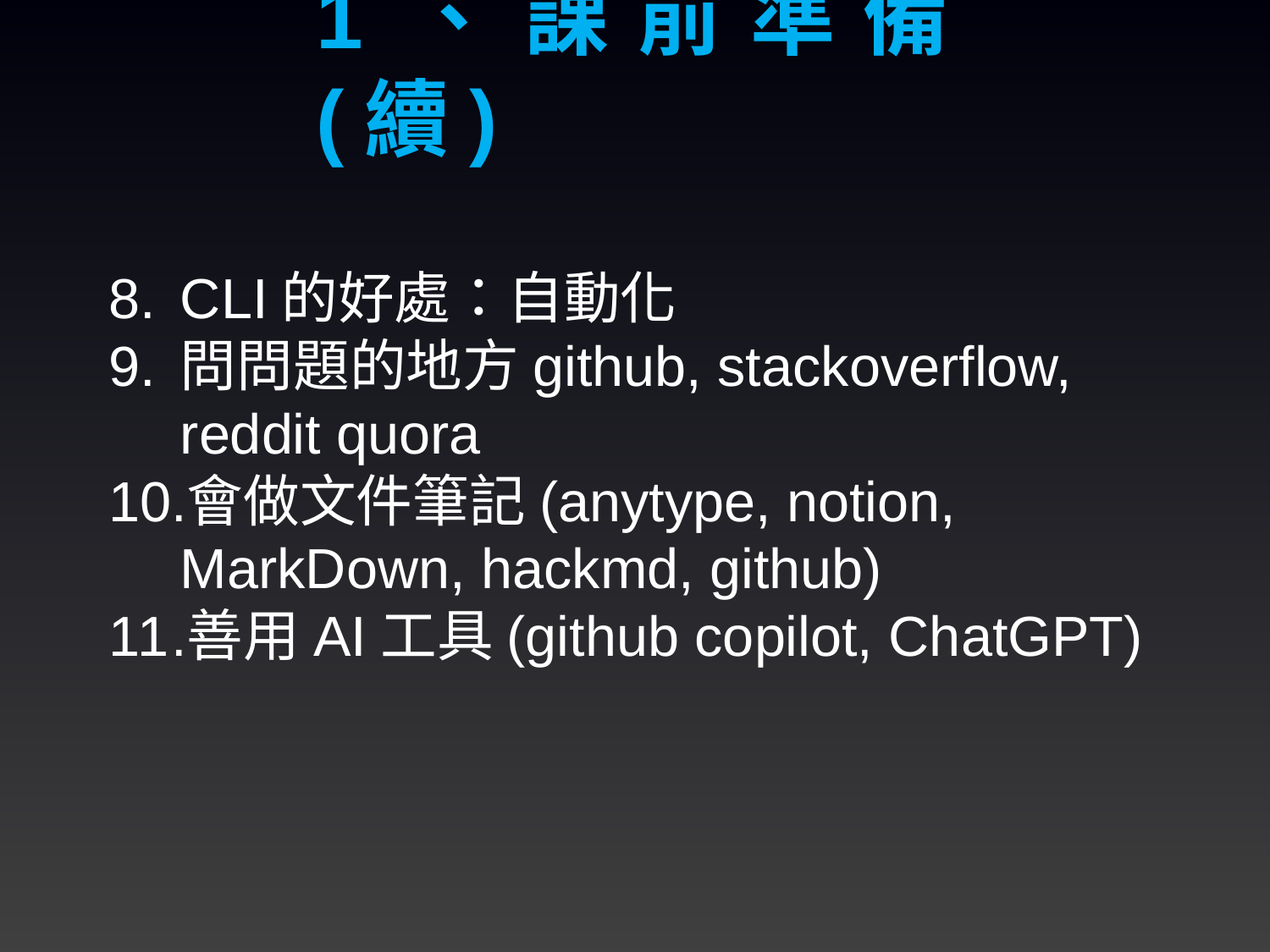

1、課前準備(續)
CLI的好處：自動化
問問題的地方github, stackoverflow, reddit quora
會做文件筆記(anytype, notion, MarkDown, hackmd, github)
善用AI工具(github copilot, ChatGPT)